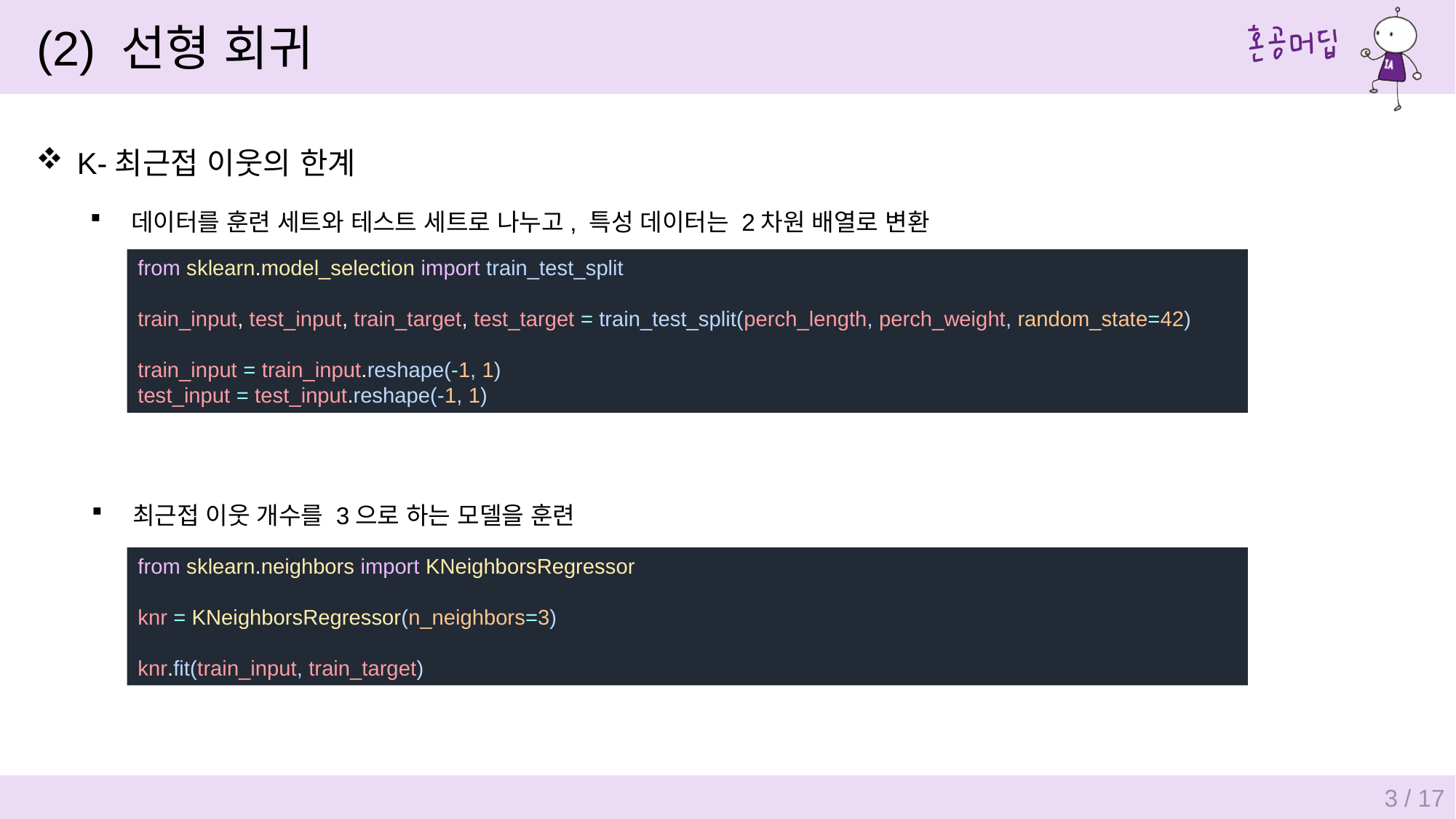

(2) 선형 회귀
K-최근접 이웃의 한계
데이터를 훈련 세트와 테스트 세트로 나누고, 특성 데이터는 2차원 배열로 변환
from sklearn.model_selection import train_test_split
train_input, test_input, train_target, test_target = train_test_split(perch_length, perch_weight, random_state=42)
train_input = train_input.reshape(-1, 1)
test_input = test_input.reshape(-1, 1)
최근접 이웃 개수를 3으로 하는 모델을 훈련
from sklearn.neighbors import KNeighborsRegressor
knr = KNeighborsRegressor(n_neighbors=3)
knr.fit(train_input, train_target)
3 / 17